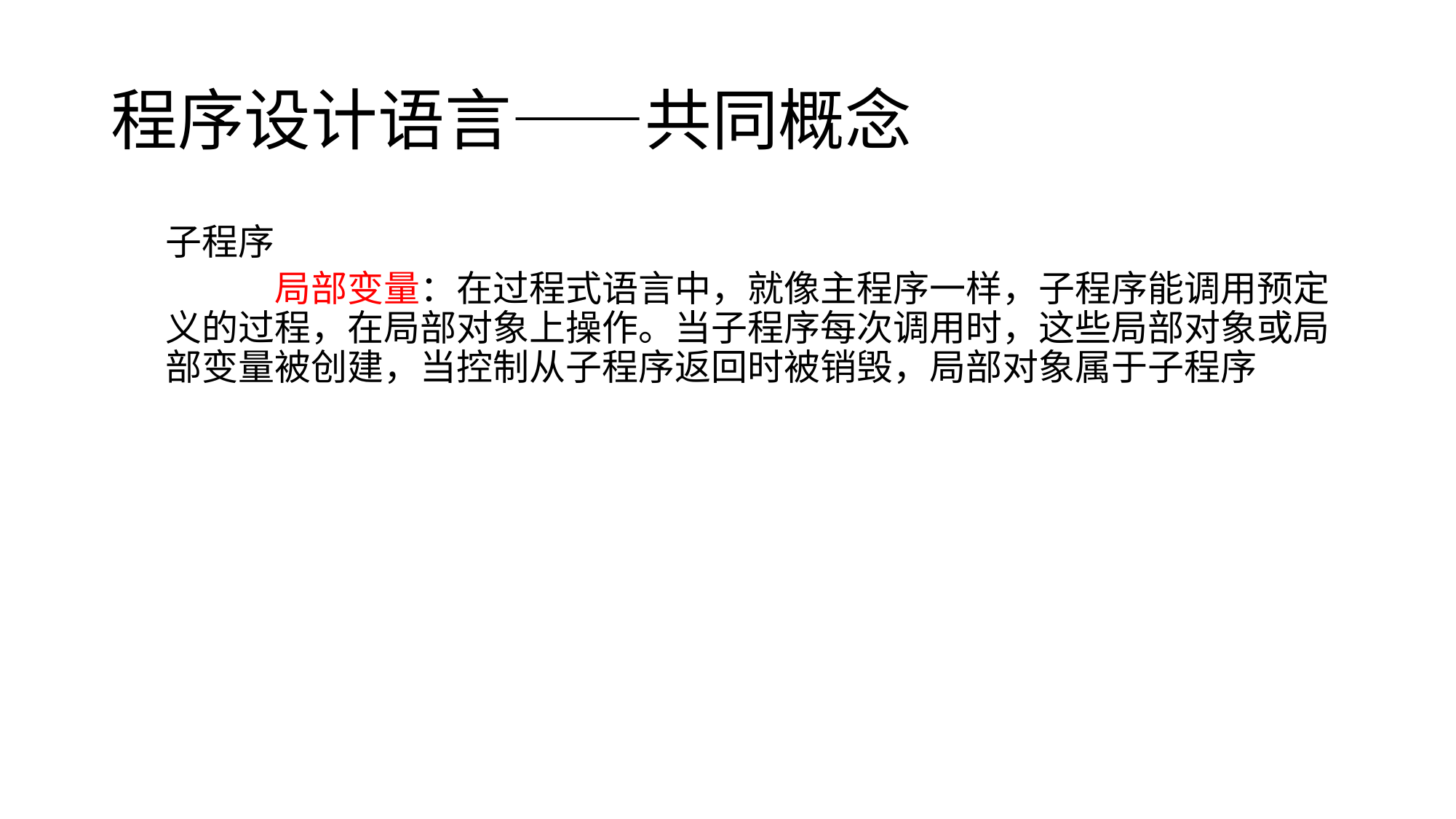

# 程序设计语言——共同概念
子程序
	局部变量：在过程式语言中，就像主程序一样，子程序能调用预定义的过程，在局部对象上操作。当子程序每次调用时，这些局部对象或局部变量被创建，当控制从子程序返回时被销毁，局部对象属于子程序